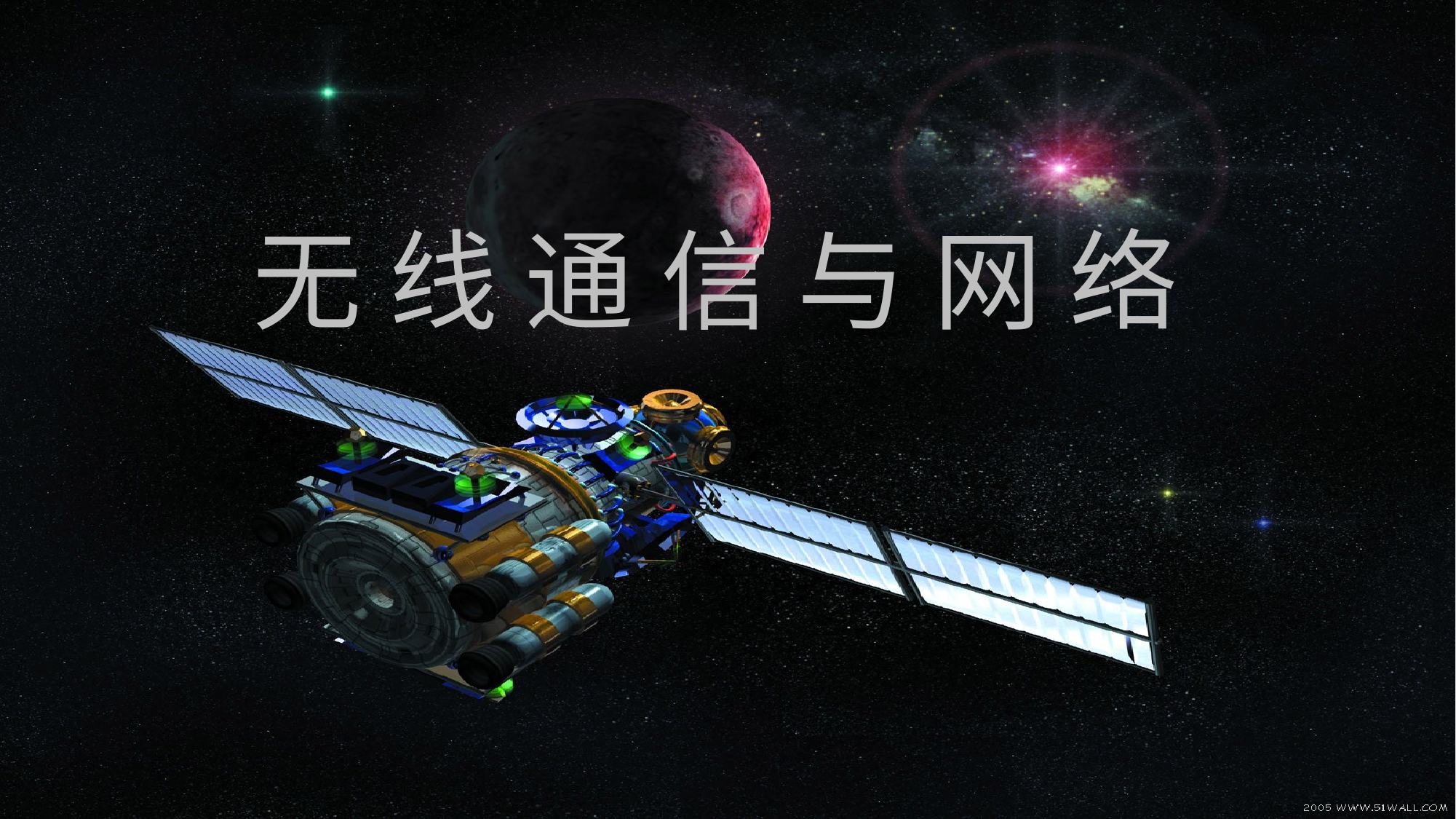

无
线
通
信
与
网
络